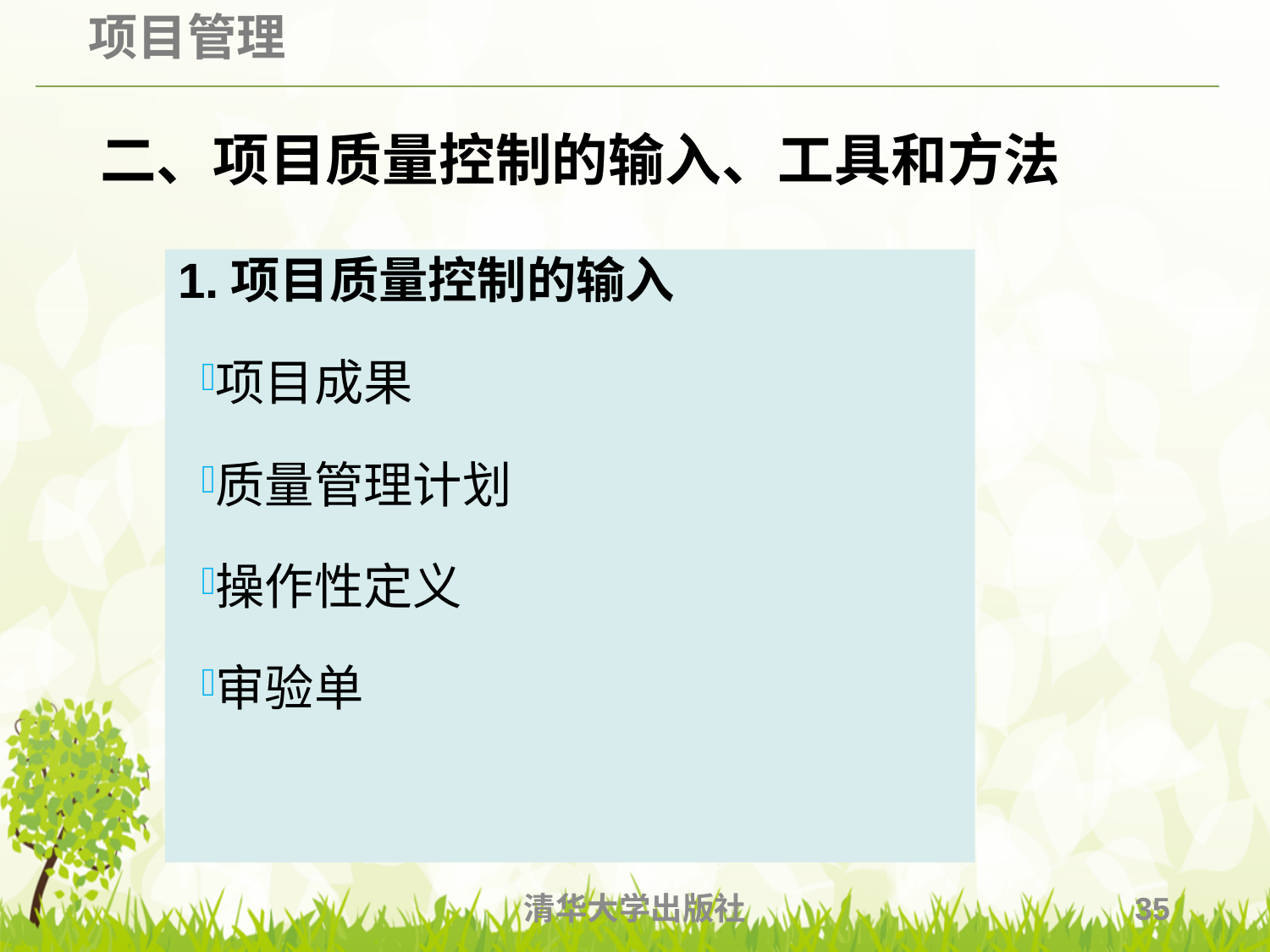

# 二、项目质量控制的输入、工具和方法
1.项目质量控制的输入
项目成果
质量管理计划
操作性定义
审验单

清华大学出版社
35